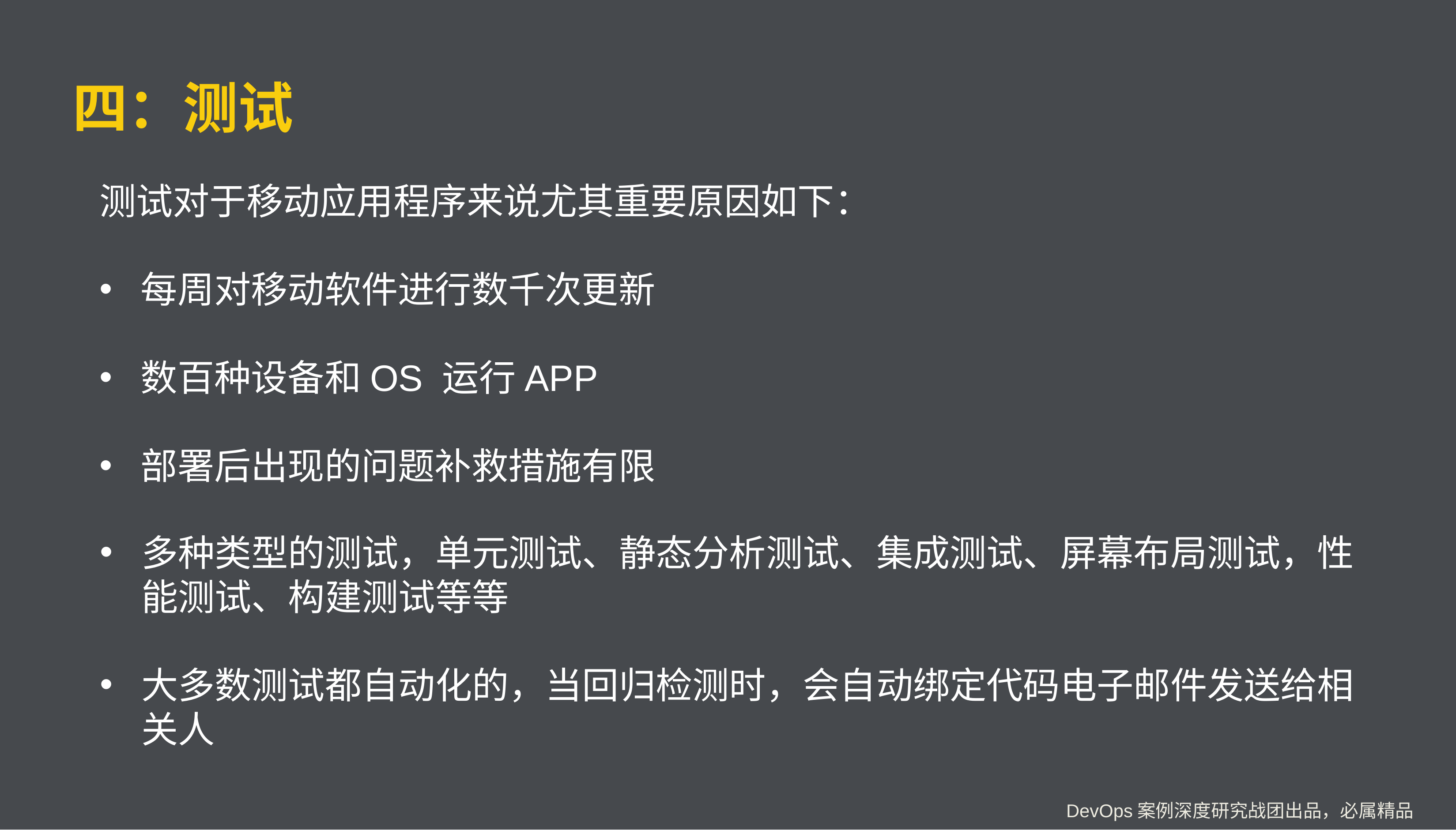

# 四：测试
测试对于移动应用程序来说尤其重要原因如下：

每周对移动软件进行数千次更新

数百种设备和OS 运行APP

部署后出现的问题补救措施有限
多种类型的测试，单元测试、静态分析测试、集成测试、屏幕布局测试，性能测试、构建测试等等

大多数测试都自动化的，当回归检测时，会自动绑定代码电子邮件发送给相关人